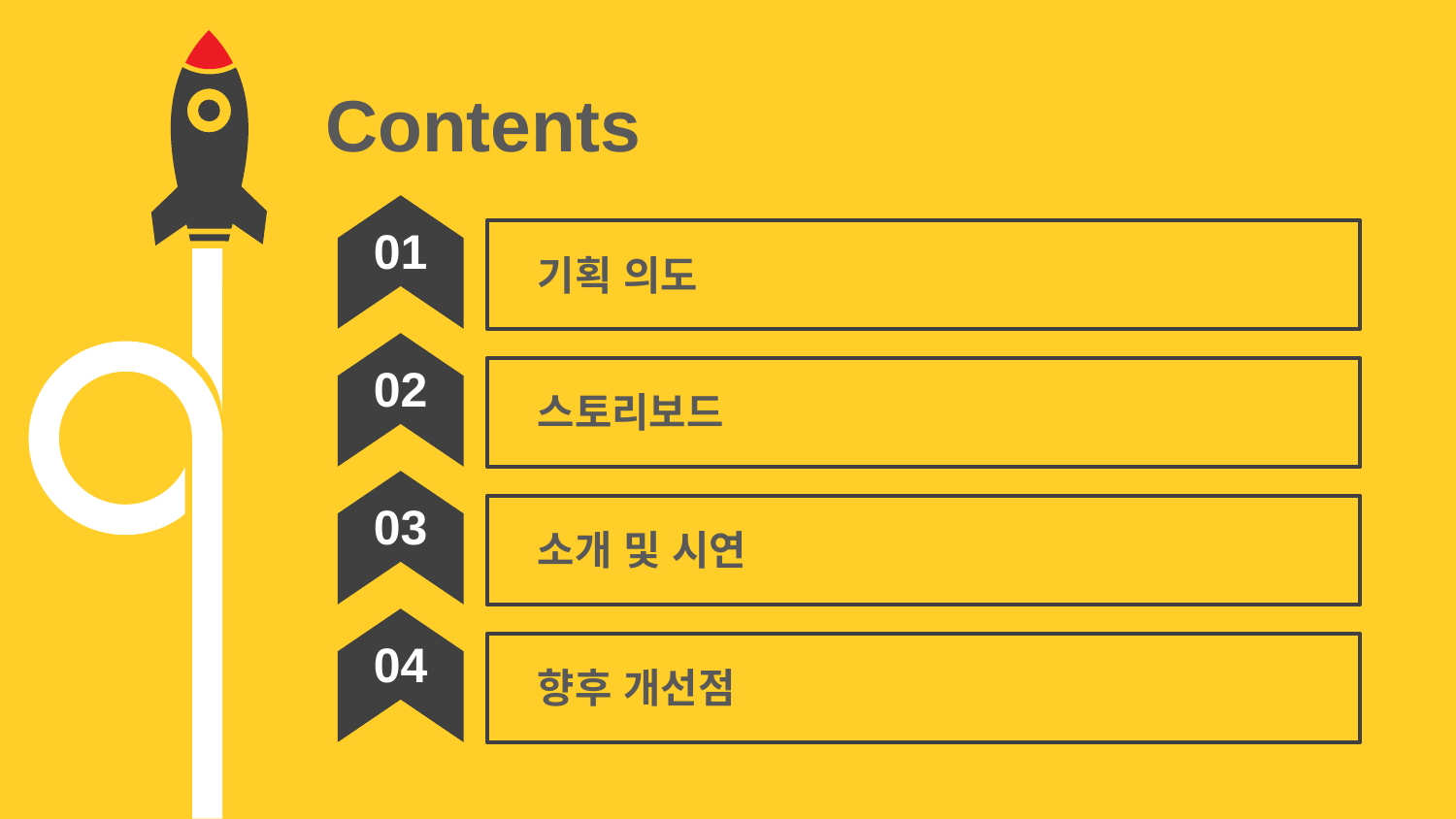

Contents

01

기획 의도

02

스토리보드

03

소개 및 시연

04

향후 개선점